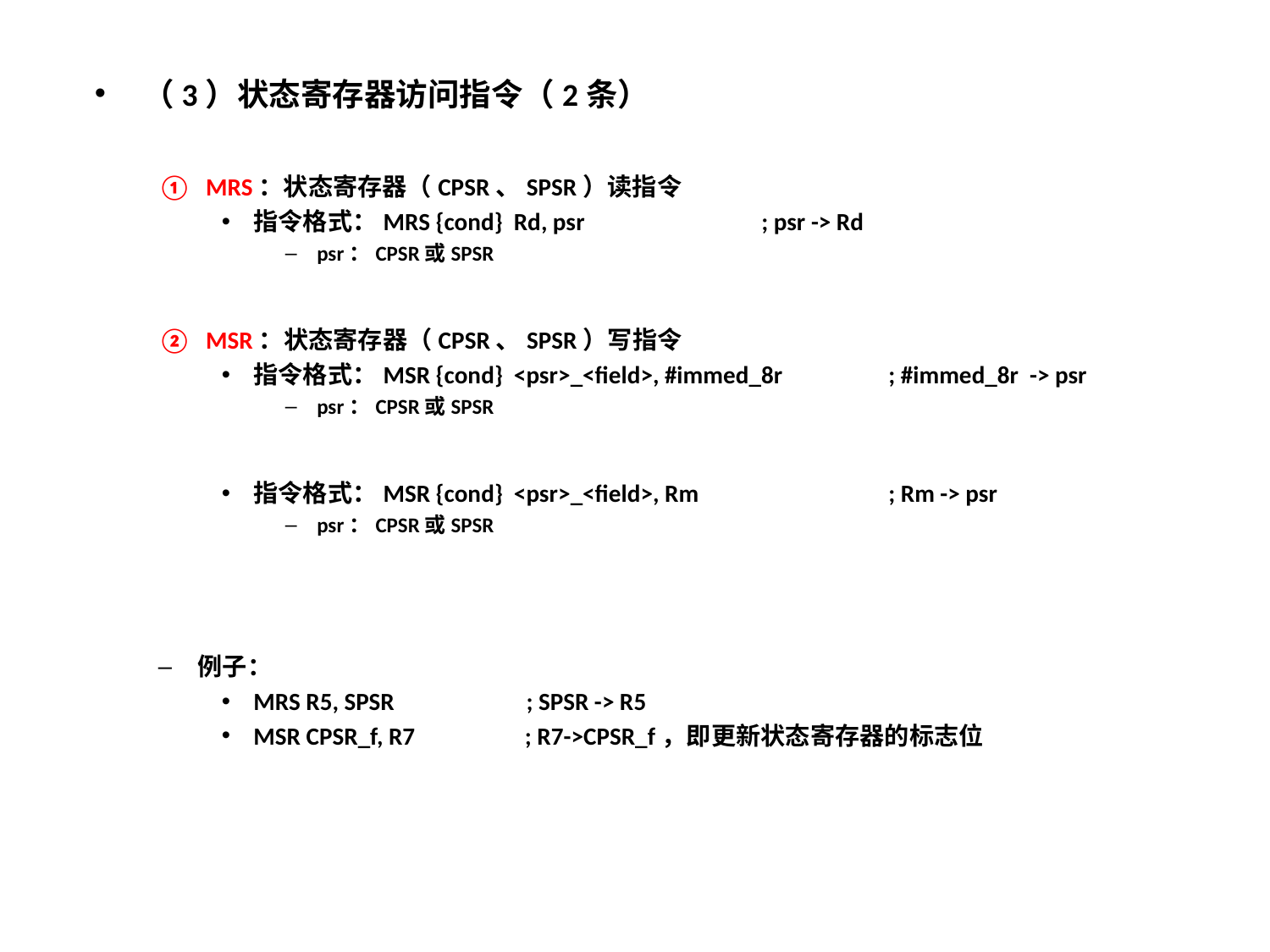

（3）状态寄存器访问指令（2条）

MRS：状态寄存器（CPSR、SPSR）读指令
指令格式：MRS {cond}  Rd, psr                             	; psr -> Rd
psr：CPSR或SPSR

MSR：状态寄存器（CPSR、SPSR）写指令
指令格式：MSR {cond}  <psr>_<field>, #immed_8r       	; #immed_8r  -> psr
psr：CPSR或SPSR

指令格式：MSR {cond}  <psr>_<field>, Rm                      	; Rm -> psr
psr：CPSR或SPSR

例子：
MRS R5, SPSR                        ; SPSR -> R5
MSR CPSR_f, R7                    ; R7->CPSR_f，即更新状态寄存器的标志位